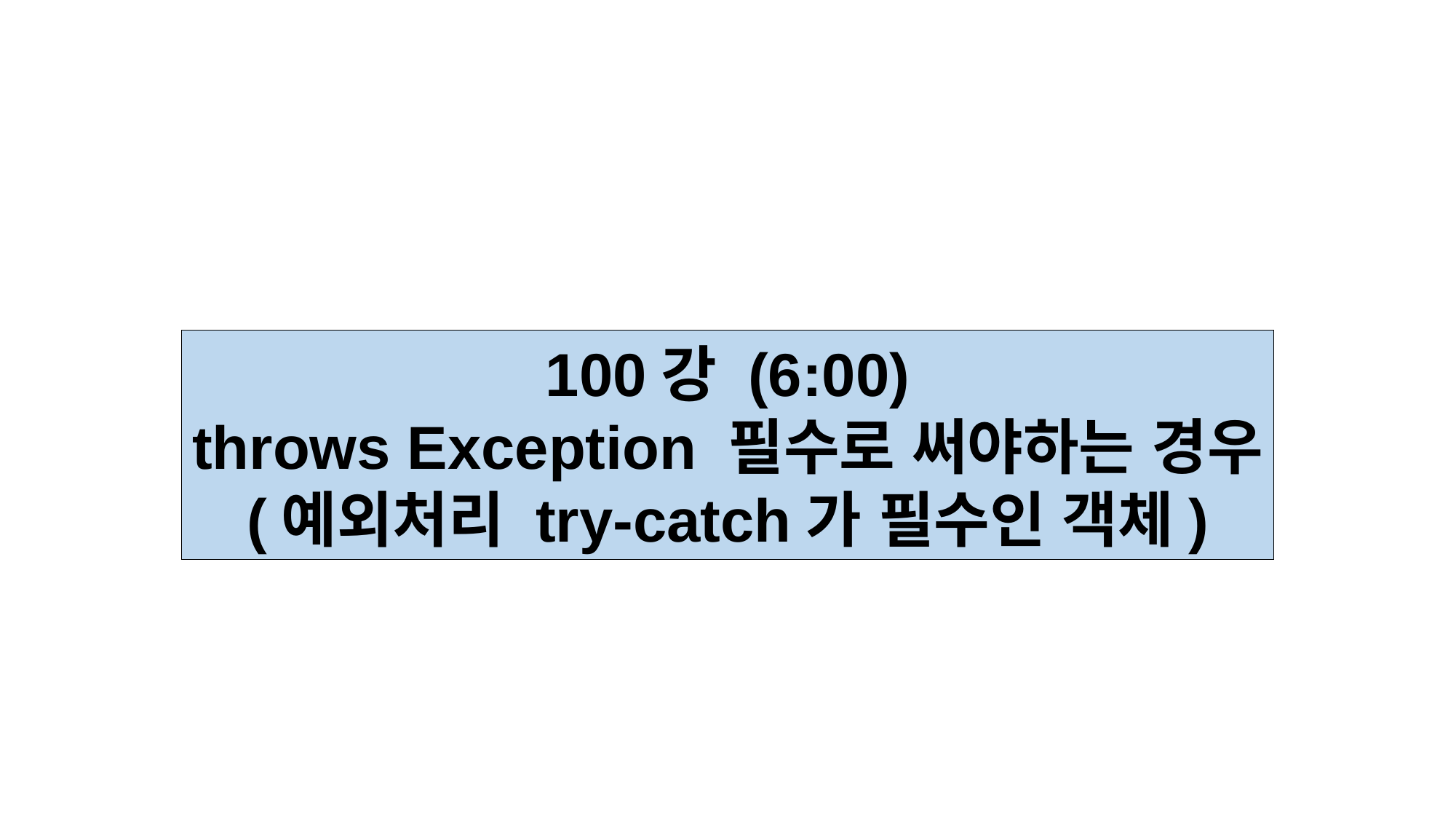

100강 (6:00)
throws Exception 필수로 써야하는 경우
(예외처리 try-catch가 필수인 객체)